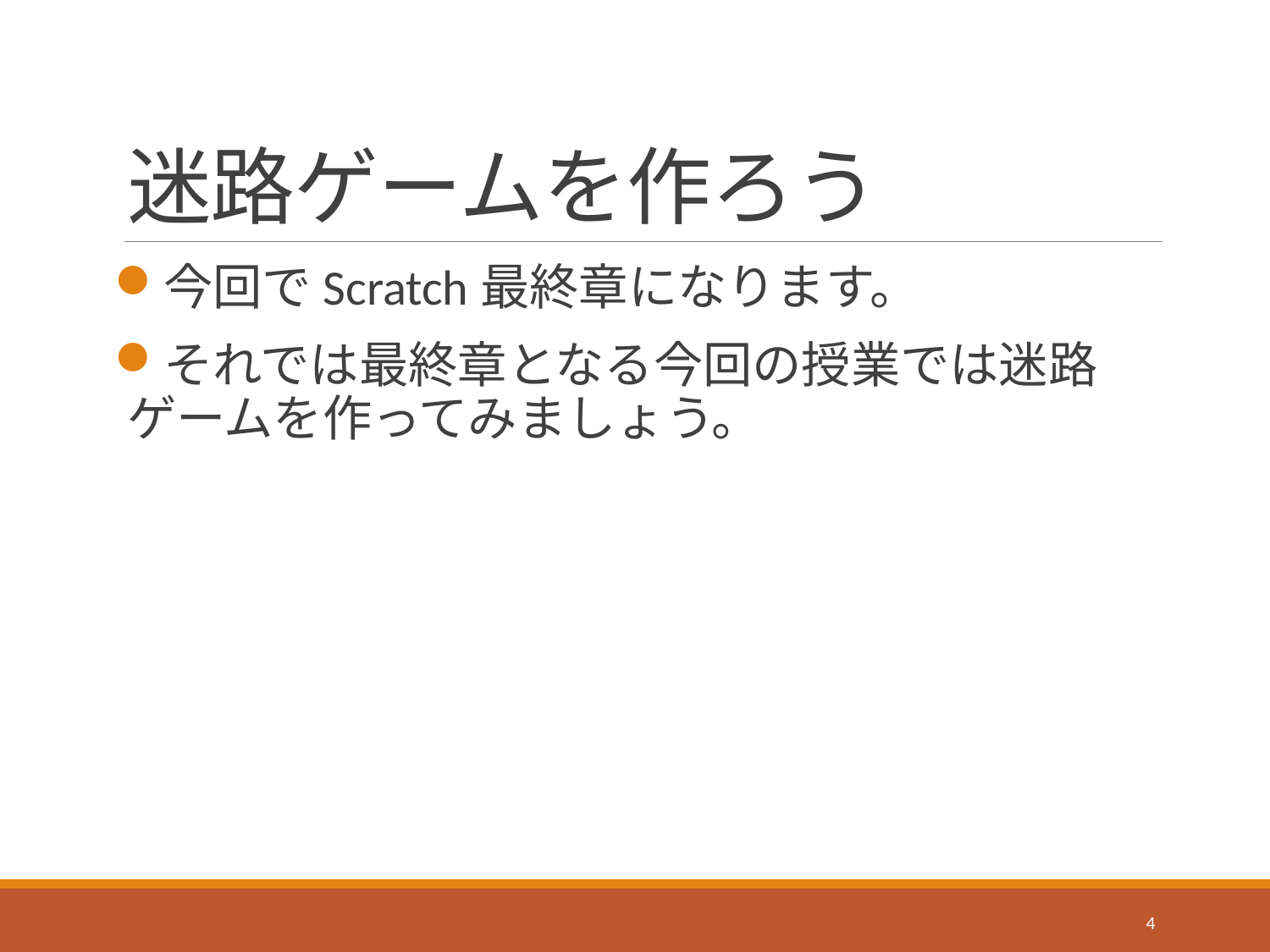

# 迷路ゲームを作ろう
今回でScratch最終章になります。
それでは最終章となる今回の授業では迷路ゲームを作ってみましょう。
4